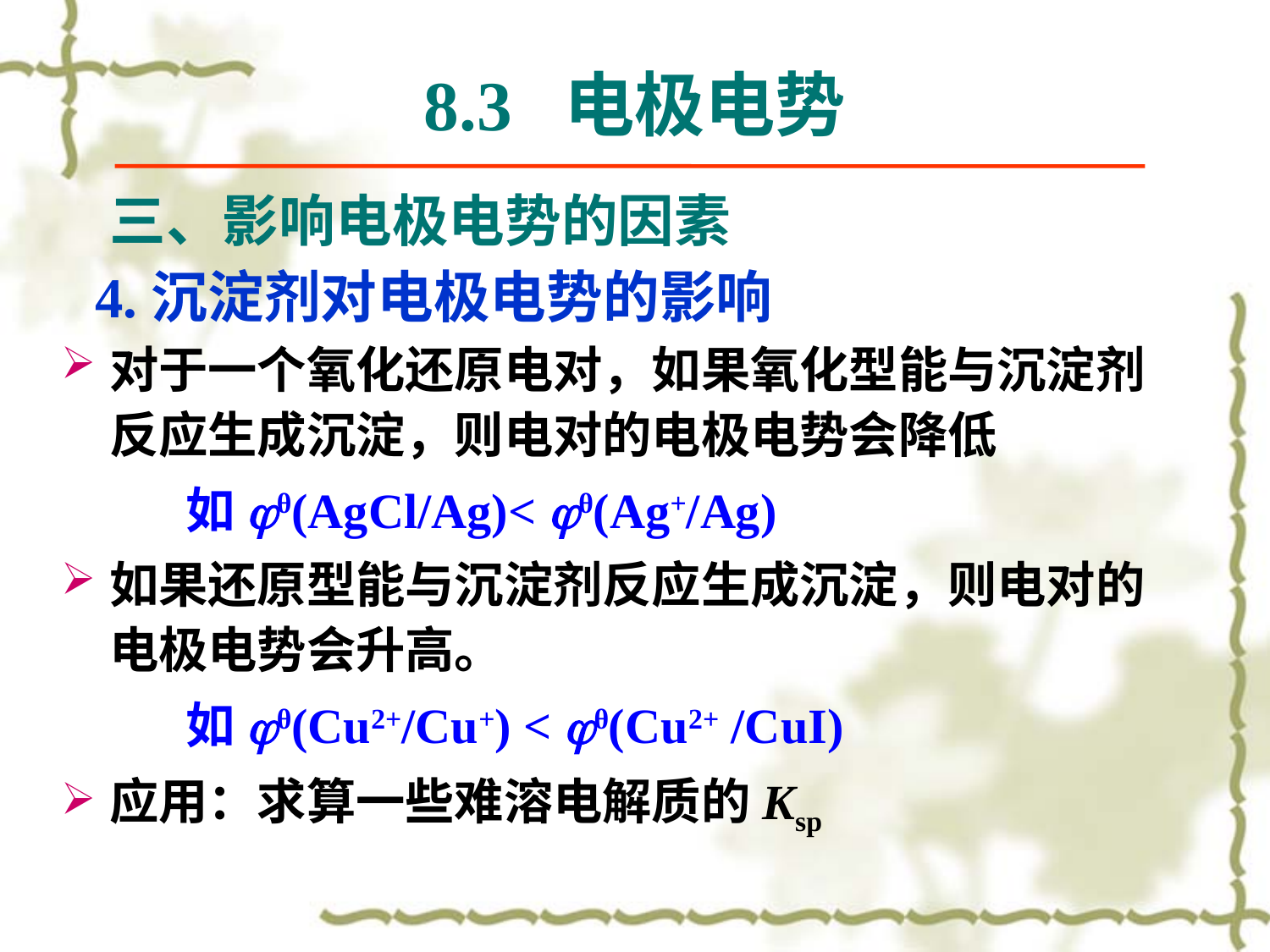

8.3  电极电势

三、影响电极电势的因素
# 4.沉淀剂对电极电势的影响
对于一个氧化还原电对，如果氧化型能与沉淀剂反应生成沉淀，则电对的电极电势会降低
          如ϕθ(AgCl/Ag)< ϕθ(Ag+/Ag)
如果还原型能与沉淀剂反应生成沉淀，则电对的电极电势会升高。
          如ϕθ(Cu2+/Cu+) < ϕθ(Cu2+ /CuI)
应用：求算一些难溶电解质的Ksp